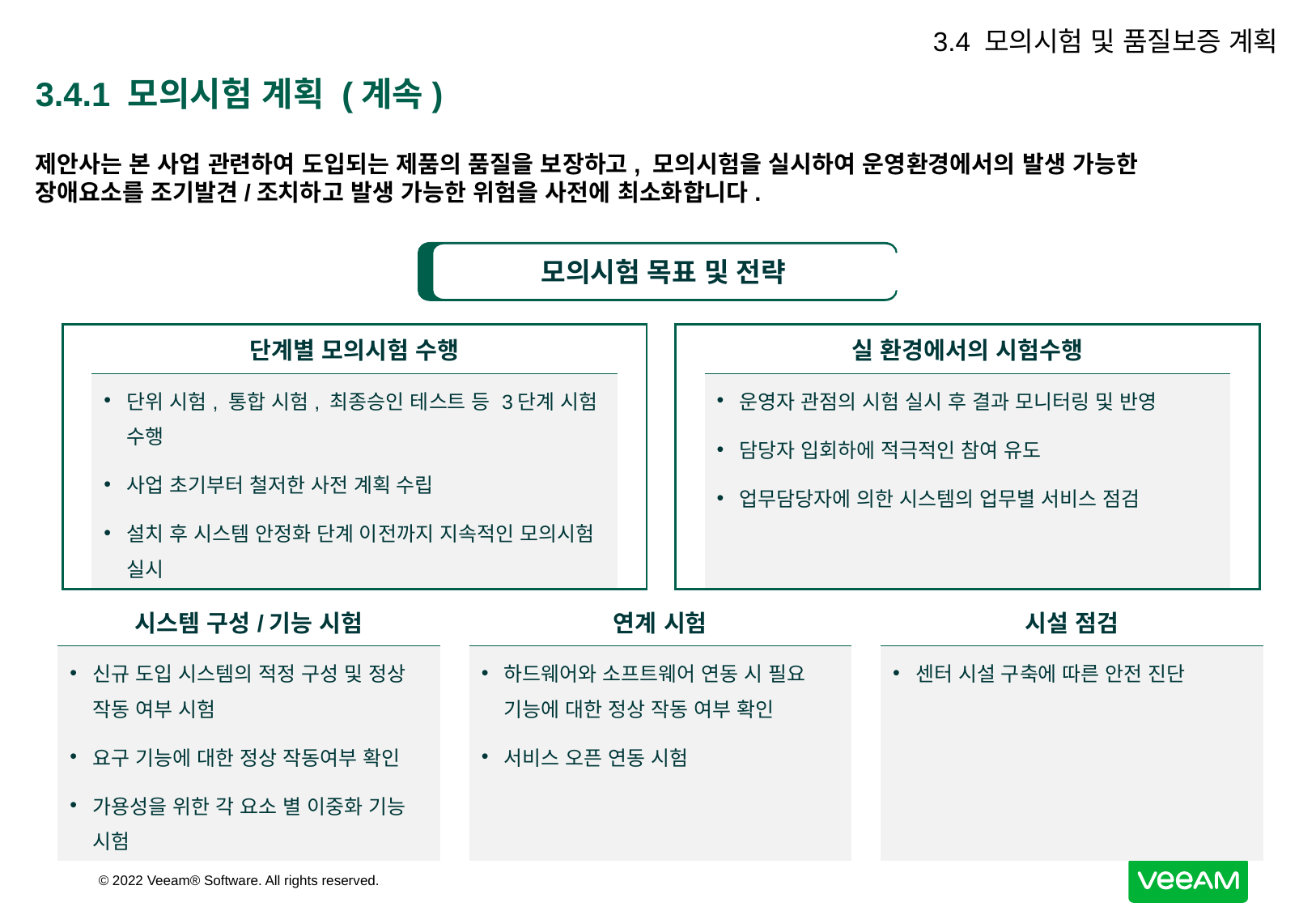

3.4 모의시험 및 품질보증 계획
# 3.4.1 모의시험 계획 (계속)
제안사는 본 사업 관련하여 도입되는 제품의 품질을 보장하고, 모의시험을 실시하여 운영환경에서의 발생 가능한 장애요소를 조기발견/조치하고 발생 가능한 위험을 사전에 최소화합니다.

모의시험 목표 및 전략
|  | 단계별 모의시험 수행 |  |  |  | 실 환경에서의 시험수행 |  |
| --- | --- | --- | --- | --- | --- | --- |
|  | 단위 시험, 통합 시험, 최종승인 테스트 등 3단계 시험 수행 사업 초기부터 철저한 사전 계획 수립 설치 후 시스템 안정화 단계 이전까지 지속적인 모의시험 실시 |  |  |  | 운영자 관점의 시험 실시 후 결과 모니터링 및 반영 담당자 입회하에 적극적인 참여 유도 업무담당자에 의한 시스템의 업무별 서비스 점검 |  |
|  | 시스템 구성/기능 시험 |  | 연계 시험 |  | 시설 점검 |  |
| --- | --- | --- | --- | --- | --- | --- |
|  | 신규 도입 시스템의 적정 구성 및 정상 작동 여부 시험 요구 기능에 대한 정상 작동여부 확인 가용성을 위한 각 요소 별 이중화 기능 시험 |  | 하드웨어와 소프트웨어 연동 시 필요 기능에 대한 정상 작동 여부 확인 서비스 오픈 연동 시험 |  | 센터 시설 구축에 따른 안전 진단 |  |